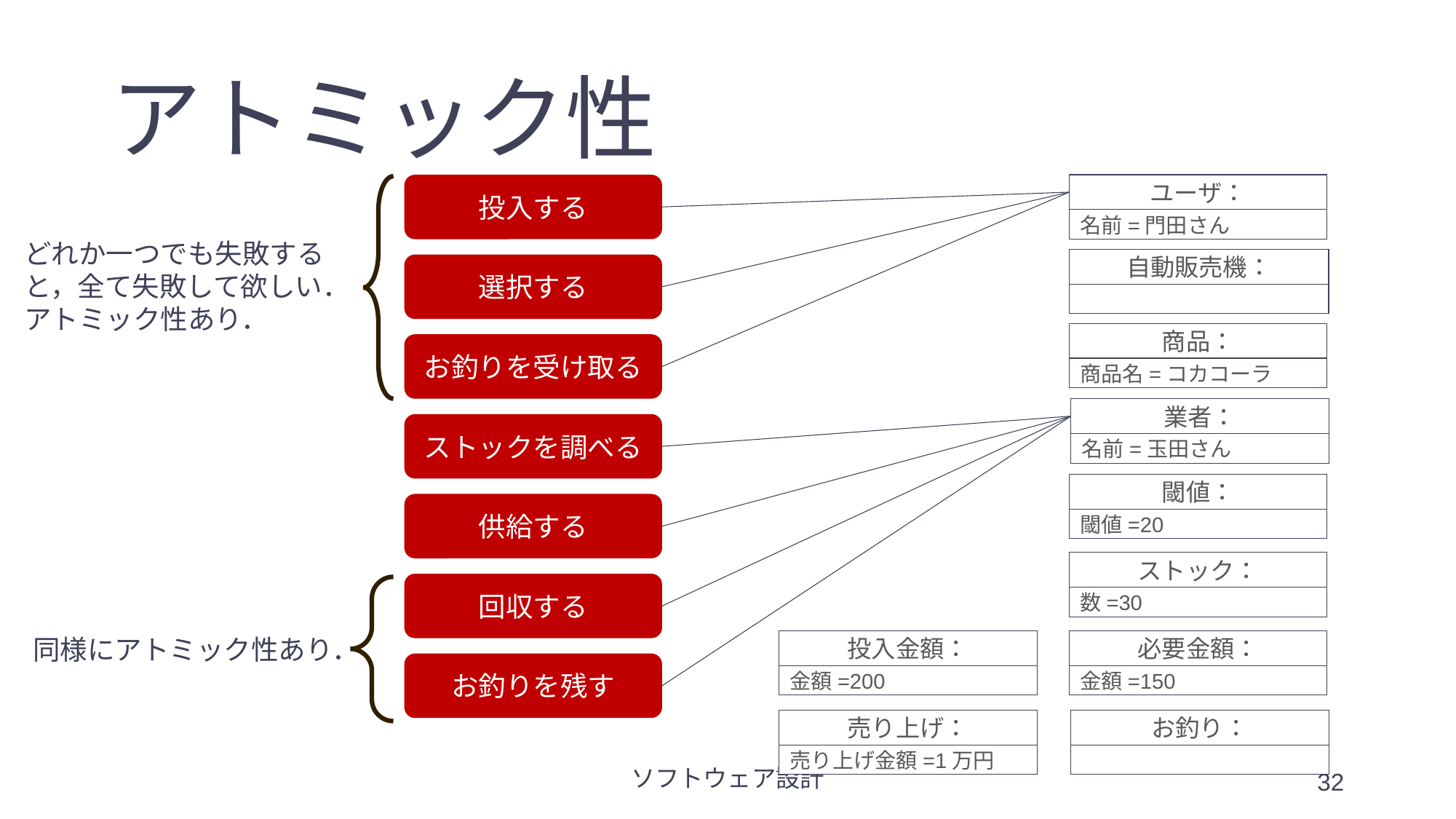

# アトミック性
投入する
ユーザ：
名前=門田さん

どれか一つでも失敗すると，全て失敗して欲しい．
アトミック性あり．
自動販売機：

選択する
商品：
商品名=コカコーラ
お釣りを受け取る
業者：
名前=玉田さん
ストックを調べる
閾値：
閾値=20
供給する
ストック：
数=30
回収する

同様にアトミック性あり．
必要金額：
金額=150
投入金額：
金額=200
お釣りを残す
売り上げ：
売り上げ金額=1万円
お釣り：

ソフトウェア設計
32